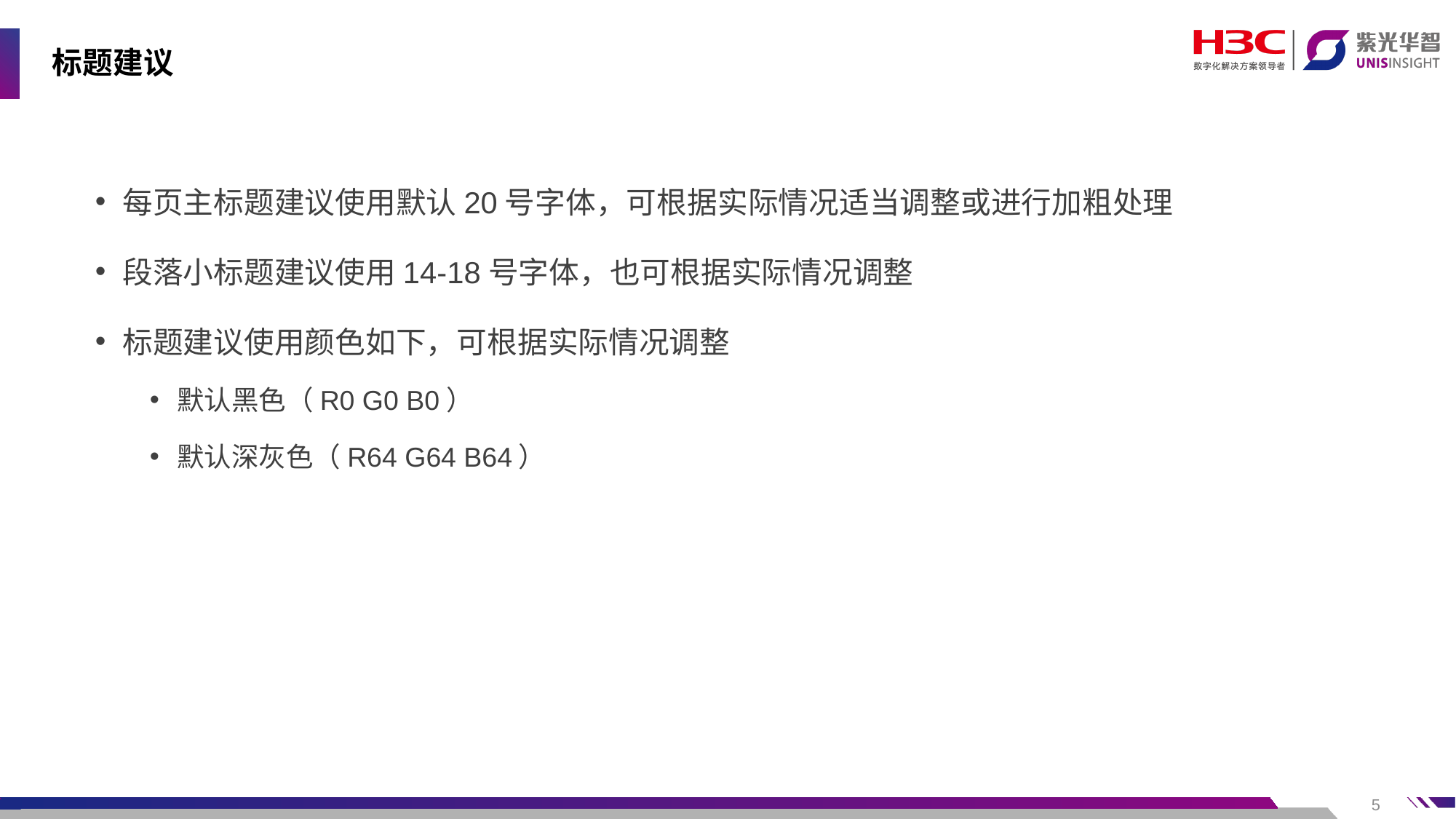

# 标题建议
每页主标题建议使用默认20号字体，可根据实际情况适当调整或进行加粗处理
段落小标题建议使用14-18号字体，也可根据实际情况调整
标题建议使用颜色如下，可根据实际情况调整
默认黑色（R0 G0 B0）
默认深灰色（R64 G64 B64）